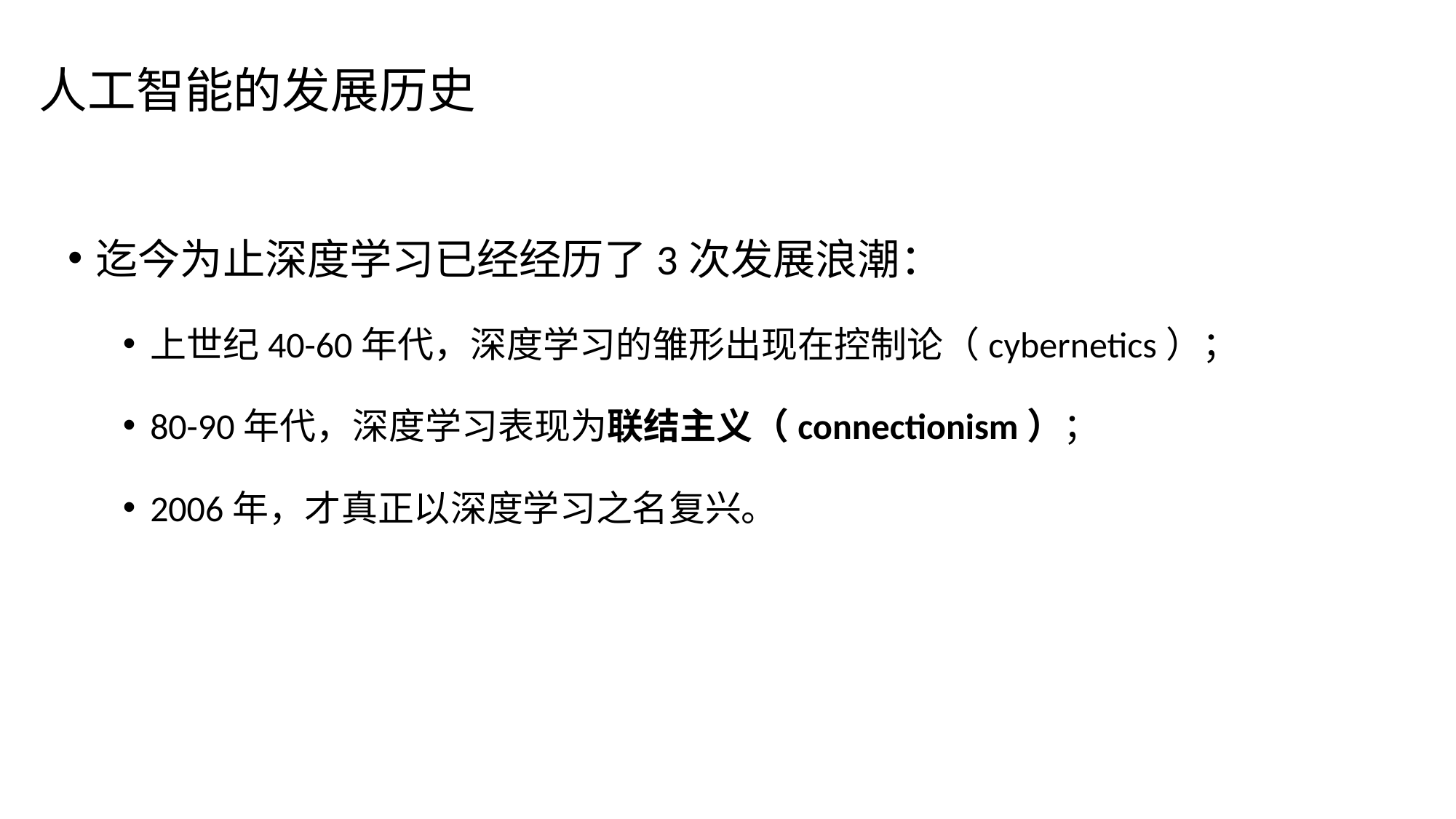

# 人工智能的发展历史

迄今为止深度学习已经经历了3次发展浪潮：
上世纪40-60年代，深度学习的雏形出现在控制论（cybernetics）；
80-90年代，深度学习表现为联结主义（connectionism）；
2006年，才真正以深度学习之名复兴。